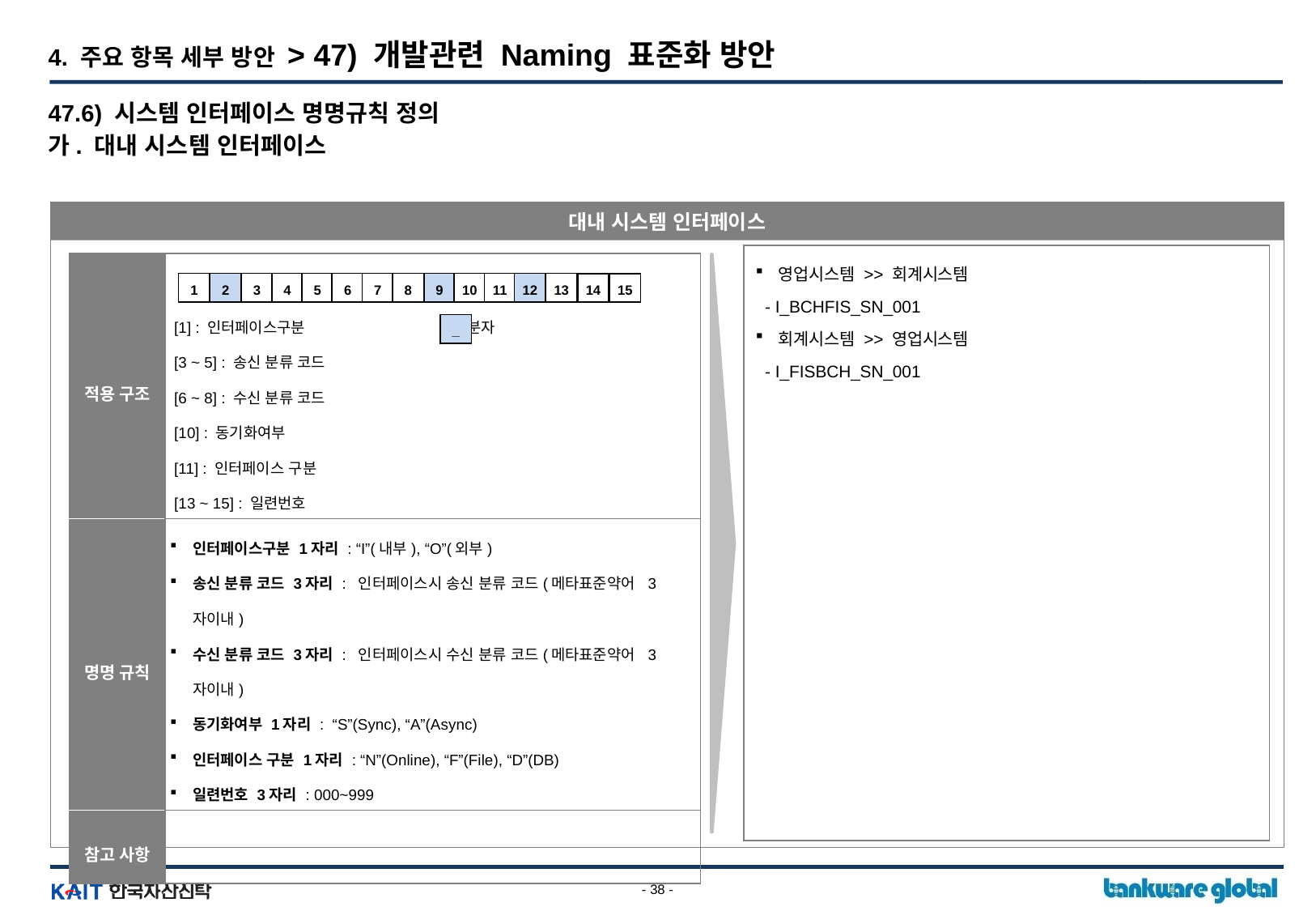

4. 주요 항목 세부 방안 > 47) 개발관련 Naming 표준화 방안
47.6) 시스템 인터페이스 명명규칙 정의
가. 대내 시스템 인터페이스

대내 시스템 인터페이스
영업시스템 >> 회계시스템
  - I_BCHFIS_SN_001
회계시스템 >> 영업시스템
  - I_FISBCH_SN_001

| 적용 구조 | [1] : 인터페이스구분 : 구분자 [3 ~ 5] : 송신 분류 코드 [6 ~ 8] : 수신 분류 코드 [10] : 동기화여부 [11] : 인터페이스 구분 [13 ~ 15] : 일련번호 |
| --- | --- |
| 명명 규칙 | 인터페이스구분 1자리 : “I”(내부), “O”(외부) 송신 분류 코드 3자리 : 인터페이스시 송신 분류 코드(메타표준약어 3자이내) 수신 분류 코드 3자리 : 인터페이스시 수신 분류 코드(메타표준약어 3자이내) 동기화여부 1자리 : “S”(Sync), “A”(Async) 인터페이스 구분 1자리 : “N”(Online), “F”(File), “D”(DB) 일련번호 3자리 : 000~999 |
| 참고 사항 |  |
1
2
3
4
5
6
7
8
9
10
11
12
13
14
15
_